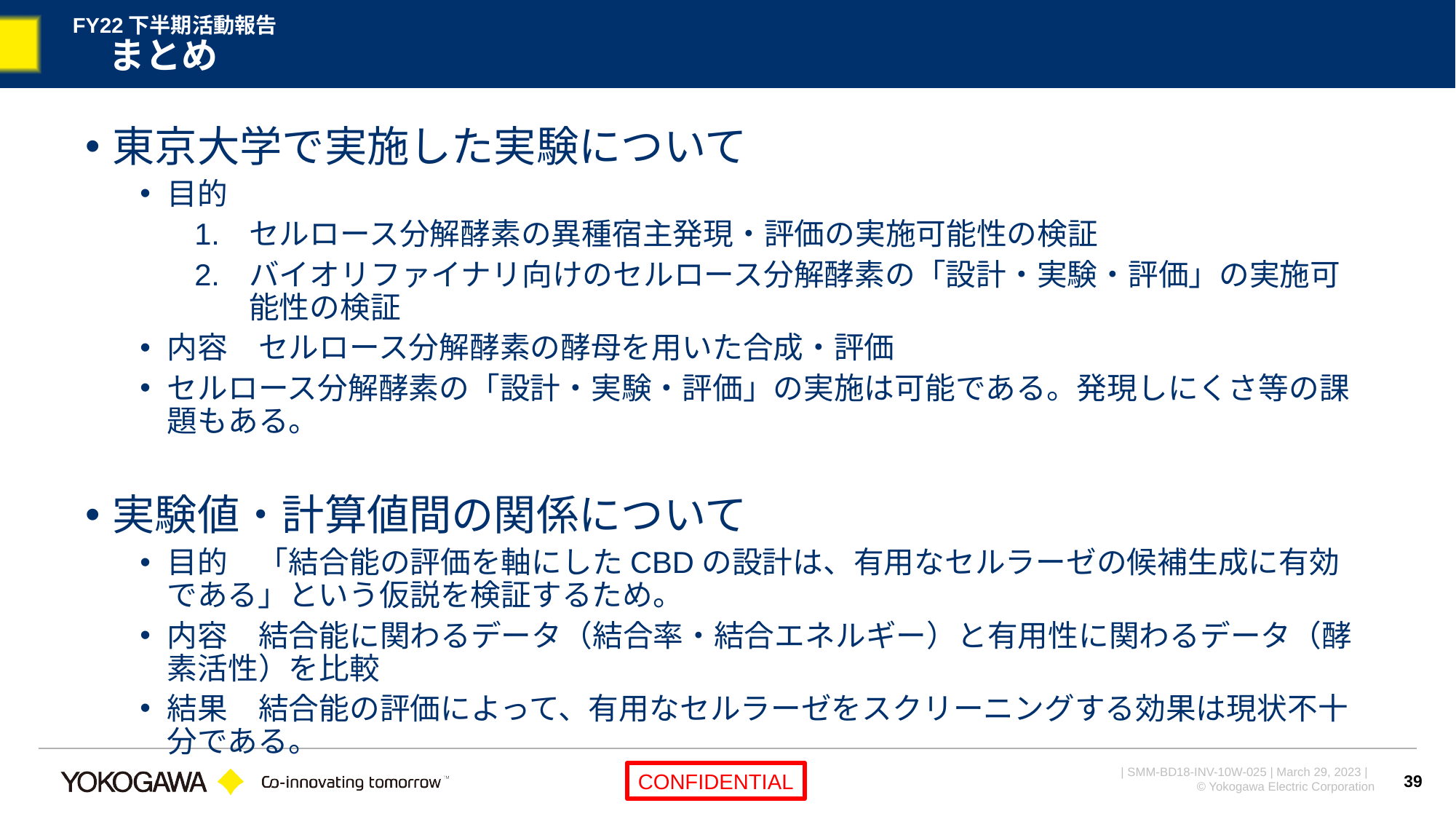

# FY22下半期活動報告 　まとめ
東京大学で実施した実験について
目的
セルロース分解酵素の異種宿主発現・評価の実施可能性の検証
バイオリファイナリ向けのセルロース分解酵素の「設計・実験・評価」の実施可能性の検証
内容　セルロース分解酵素の酵母を用いた合成・評価
セルロース分解酵素の「設計・実験・評価」の実施は可能である。発現しにくさ等の課題もある。

実験値・計算値間の関係について
目的　「結合能の評価を軸にしたCBDの設計は、有用なセルラーゼの候補生成に有効である」という仮説を検証するため。
内容　結合能に関わるデータ（結合率・結合エネルギー）と有用性に関わるデータ（酵素活性）を比較
結果　結合能の評価によって、有用なセルラーゼをスクリーニングする効果は現状不十分である。
39